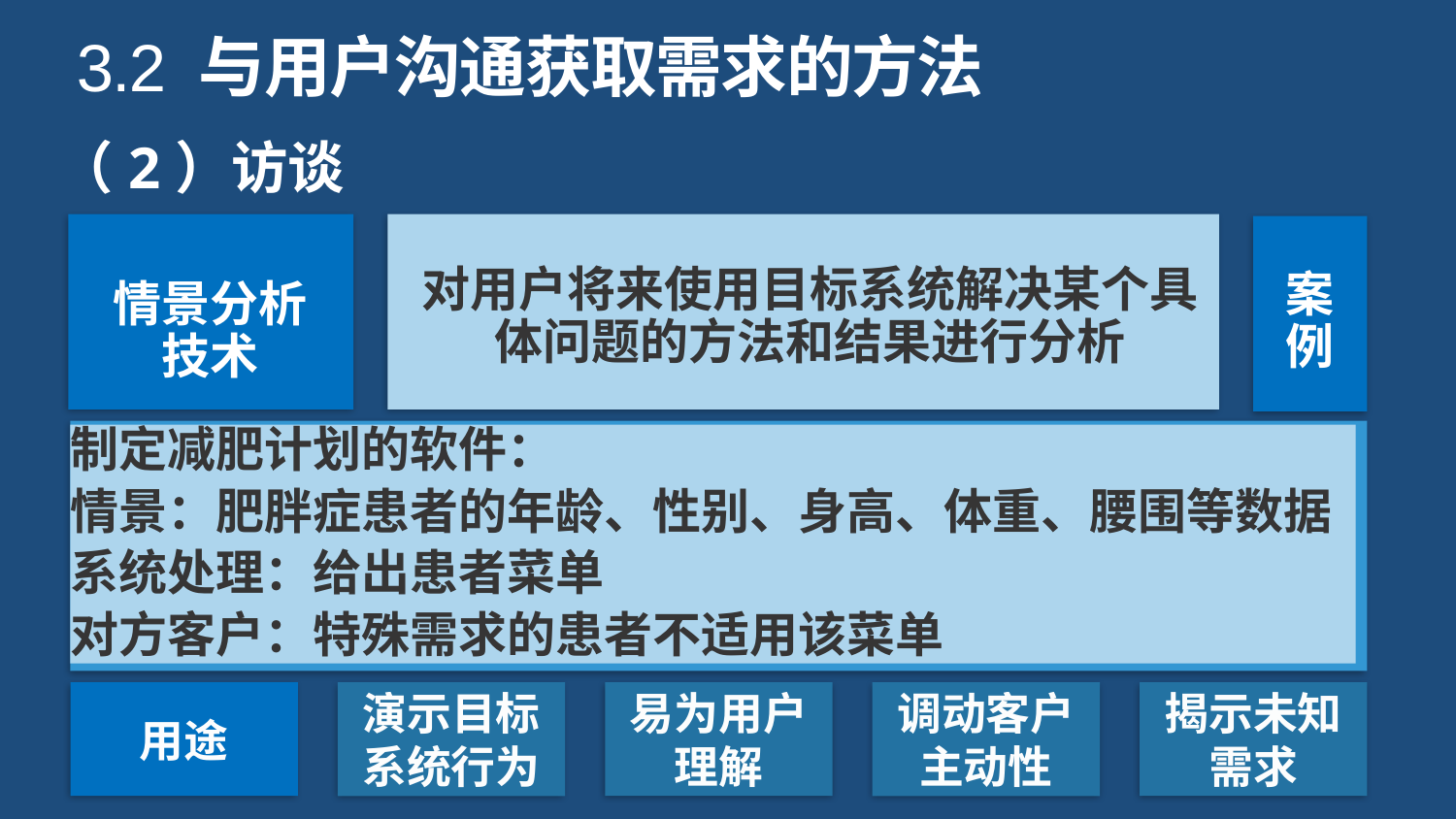

3.2 与用户沟通获取需求的方法
（2）访谈

情景分析技术

对用户将来使用目标系统解决某个具体问题的方法和结果进行分析

案例

制定减肥计划的软件：
情景：肥胖症患者的年龄、性别、身高、体重、腰围等数据
系统处理：给出患者菜单
对方客户：特殊需求的患者不适用该菜单
用途
易为用户理解
揭示未知需求
演示目标系统行为
调动客户主动性